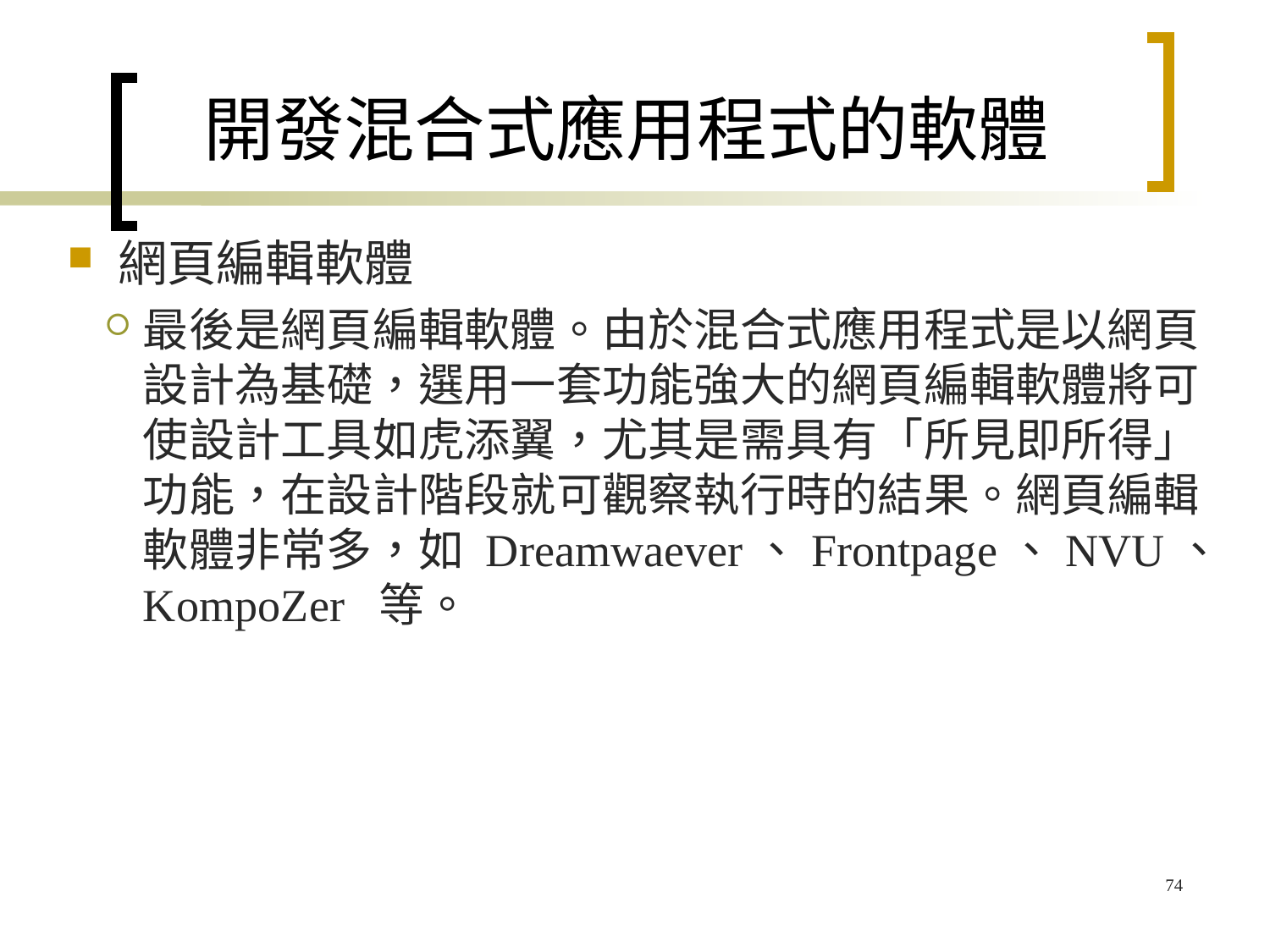

# 開發混合式應用程式的軟體
網頁編輯軟體
最後是網頁編輯軟體。由於混合式應用程式是以網頁設計為基礎，選用一套功能強大的網頁編輯軟體將可使設計工具如虎添翼，尤其是需具有「所見即所得」功能，在設計階段就可觀察執行時的結果。網頁編輯軟體非常多，如 Dreamwaever、Frontpage、NVU、KompoZer  等。

74